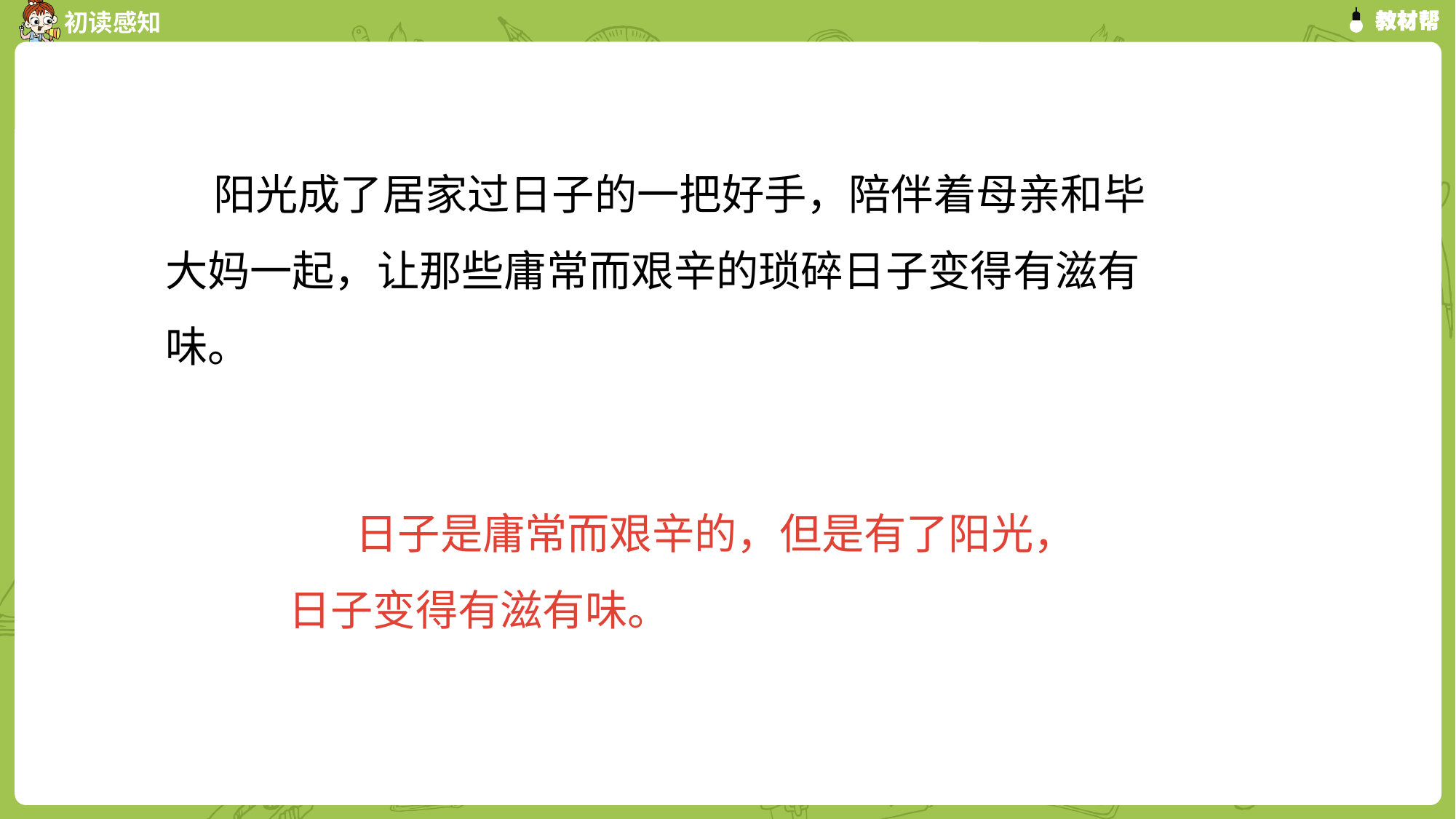

阳光成了居家过日子的一把好手，陪伴着母亲和毕大妈一起，让那些庸常而艰辛的琐碎日子变得有滋有味。
      日子是庸常而艰辛的，但是有了阳光，日子变得有滋有味。